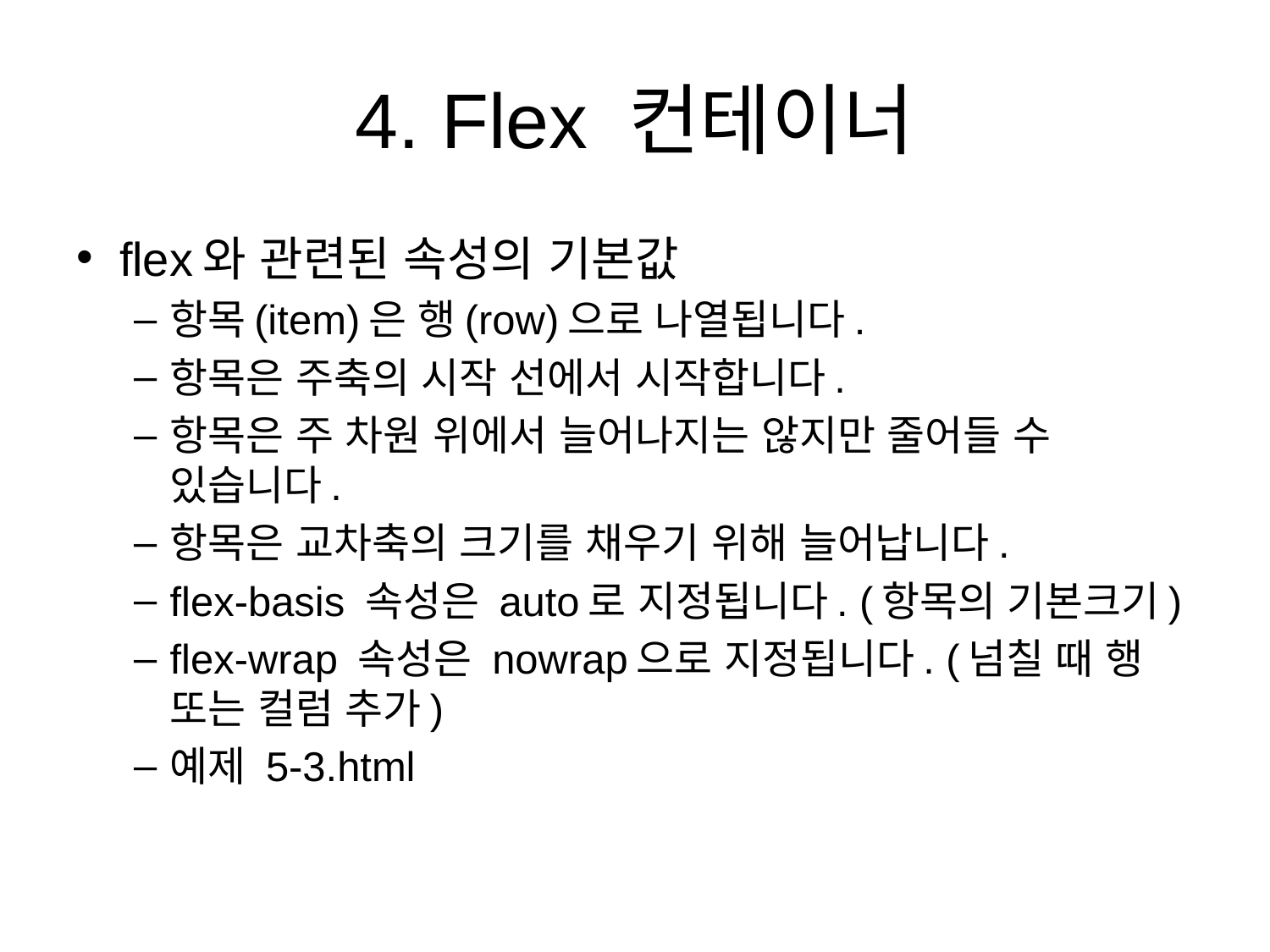

# 4. Flex 컨테이너
flex와 관련된 속성의 기본값
항목(item)은 행(row)으로 나열됩니다.
항목은 주축의 시작 선에서 시작합니다.
항목은 주 차원 위에서 늘어나지는 않지만 줄어들 수 있습니다.
항목은 교차축의 크기를 채우기 위해 늘어납니다.
flex-basis 속성은 auto로 지정됩니다. (항목의 기본크기)
flex-wrap 속성은 nowrap으로 지정됩니다. (넘칠 때 행 또는 컬럼 추가)
예제 5-3.html